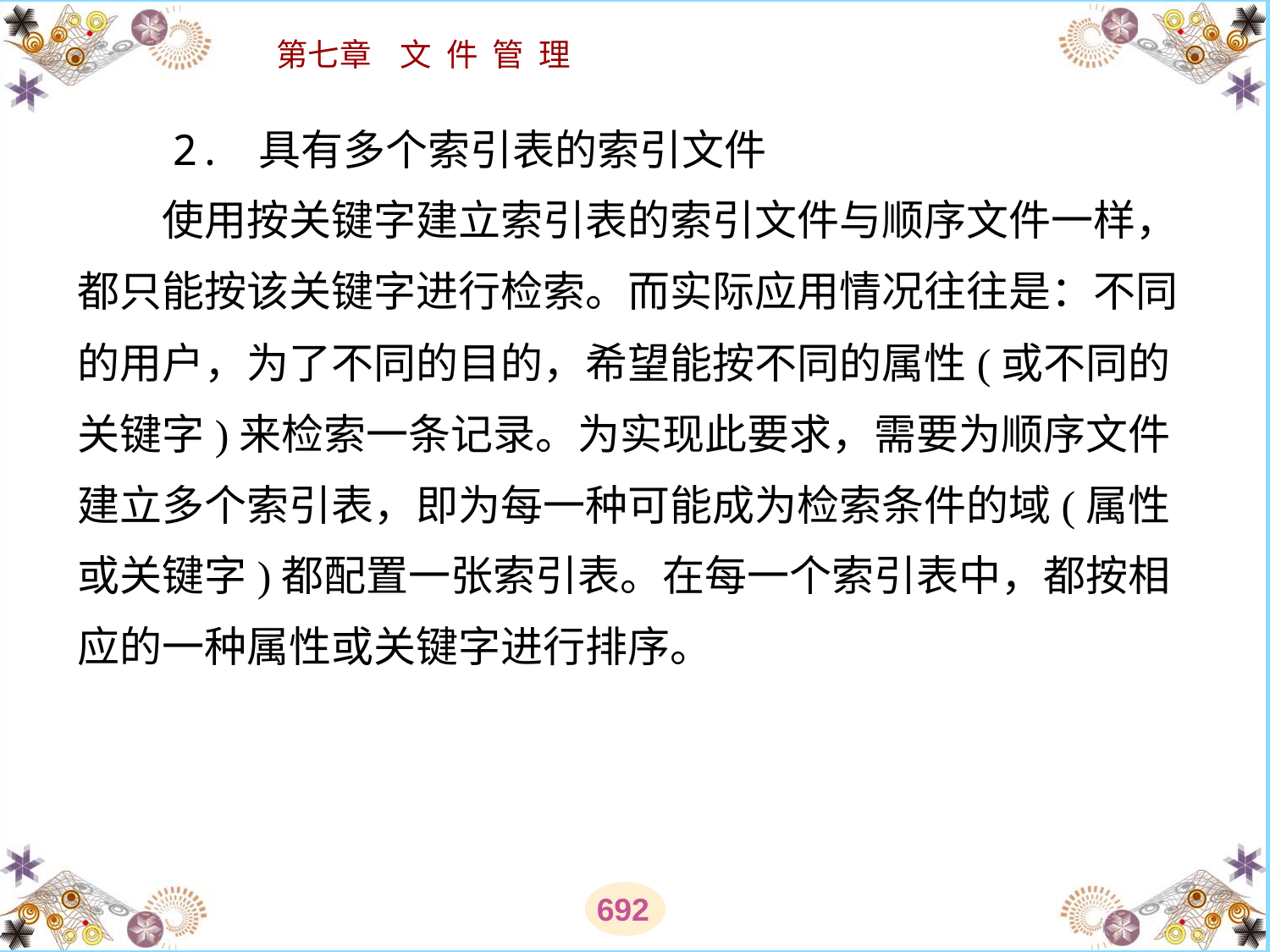

# 2. 具有多个索引表的索引文件 　　使用按关键字建立索引表的索引文件与顺序文件一样，都只能按该关键字进行检索。而实际应用情况往往是：不同的用户，为了不同的目的，希望能按不同的属性(或不同的关键字)来检索一条记录。为实现此要求，需要为顺序文件建立多个索引表，即为每一种可能成为检索条件的域(属性或关键字)都配置一张索引表。在每一个索引表中，都按相应的一种属性或关键字进行排序。